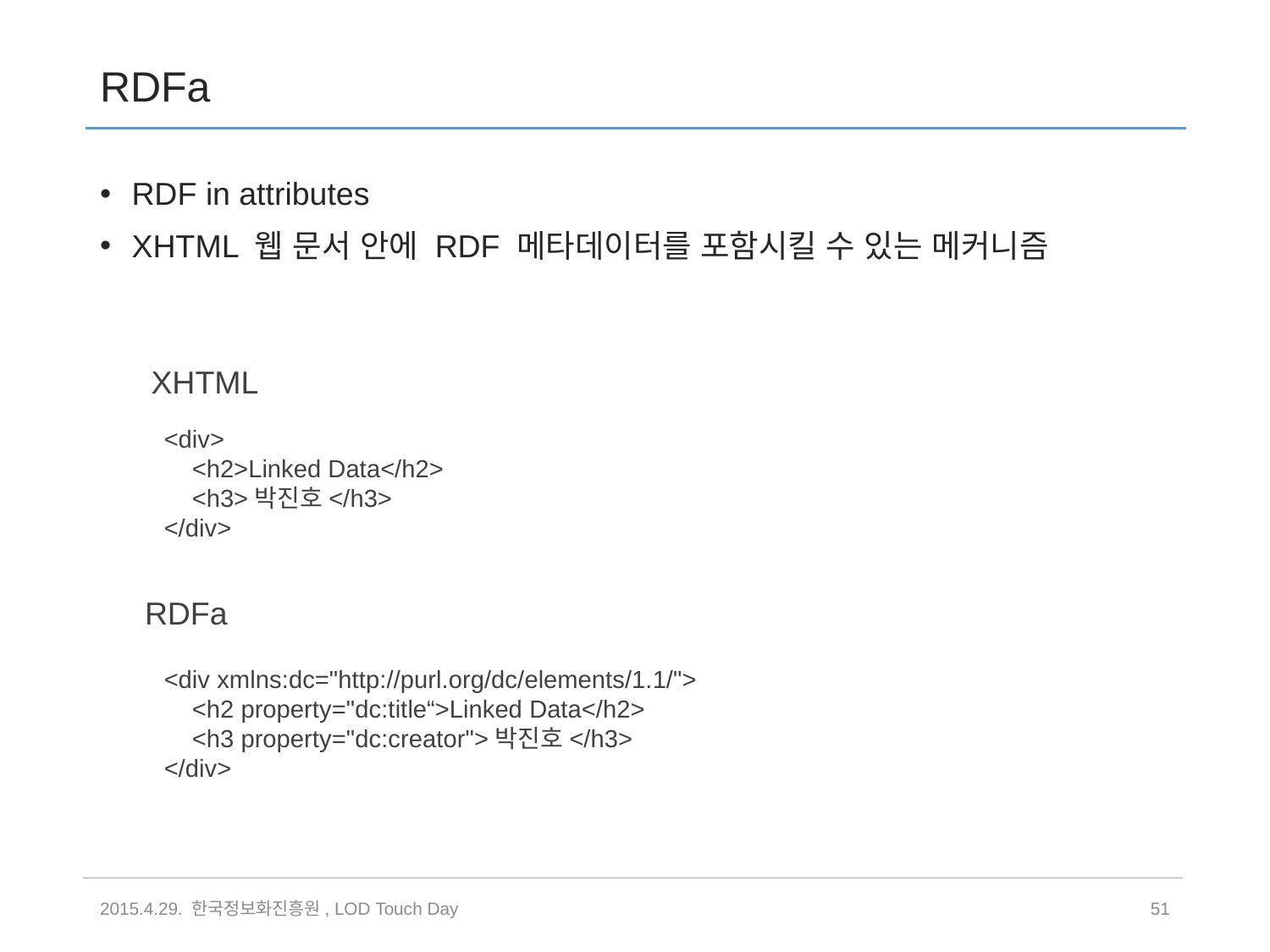

# RDFa
RDF in attributes
XHTML 웹 문서 안에 RDF 메타데이터를 포함시킬 수 있는 메커니즘

XHTML
<div>
    <h2>Linked Data</h2>
    <h3>박진호</h3>
</div>
RDFa
<div xmlns:dc="http://purl.org/dc/elements/1.1/">
    <h2 property="dc:title“>Linked Data</h2>
    <h3 property="dc:creator">박진호</h3>
</div>
2015.4.29. 한국정보화진흥원, LOD Touch Day
51